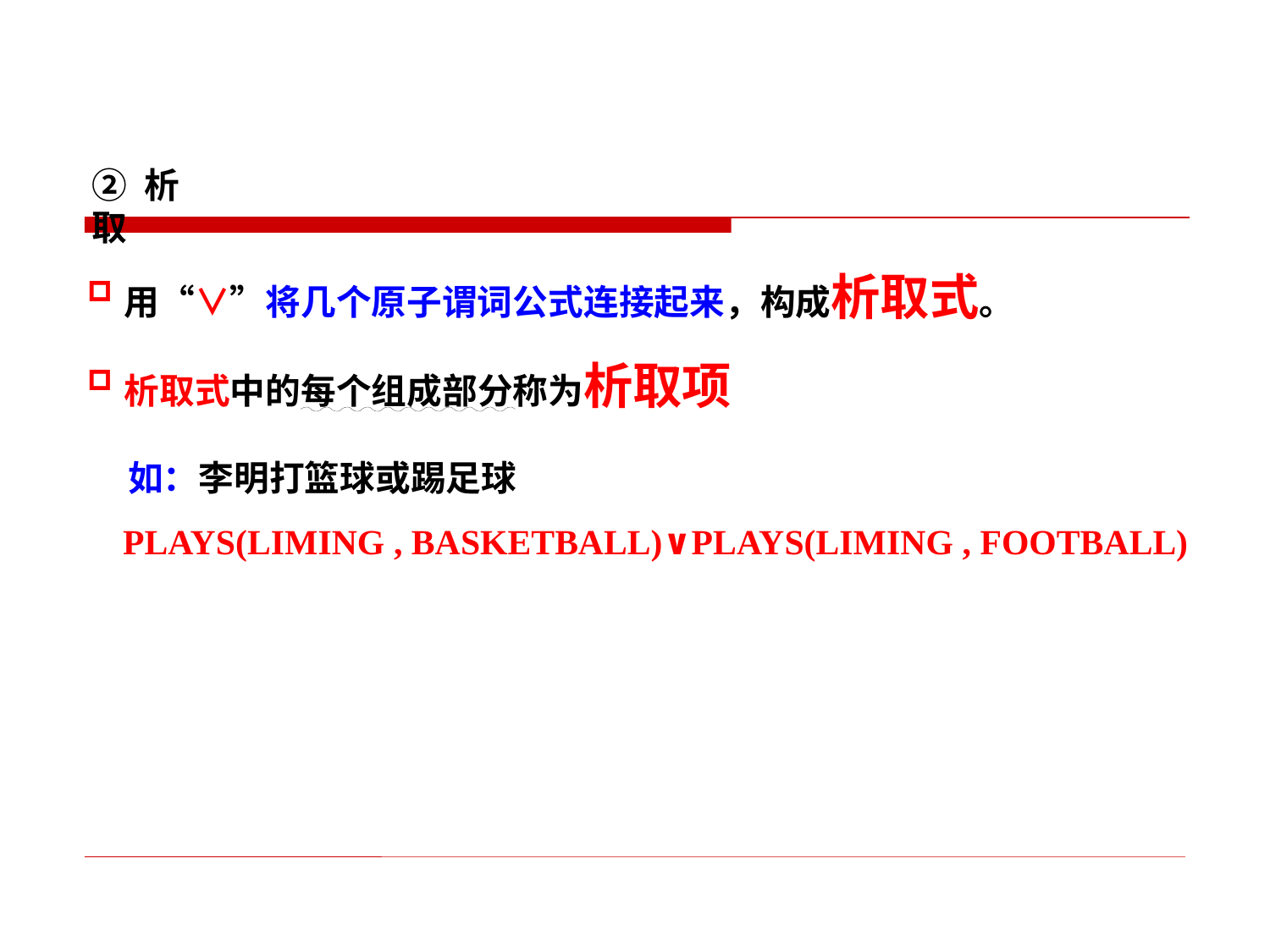

② 析取
用“∨”将几个原子谓词公式连接起来，构成析取式。
析取式中的每个组成部分称为析取项
    如：李明打篮球或踢足球
    PLAYS(LIMING , BASKETBALL)∨PLAYS(LIMING , FOOTBALL)